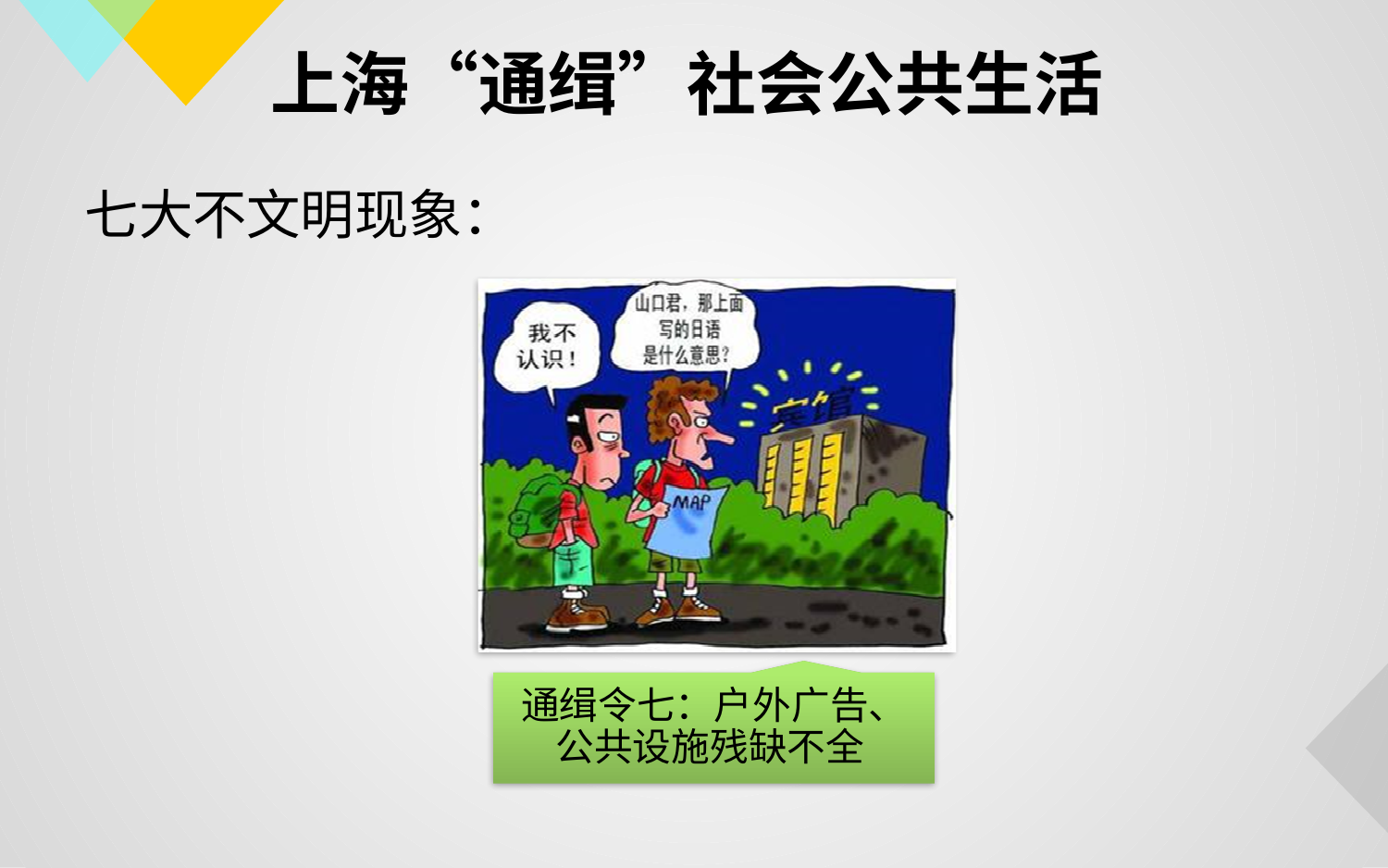

# 上海“通缉”社会公共生活
七大不文明现象：

通缉令七：户外广告、公共设施残缺不全